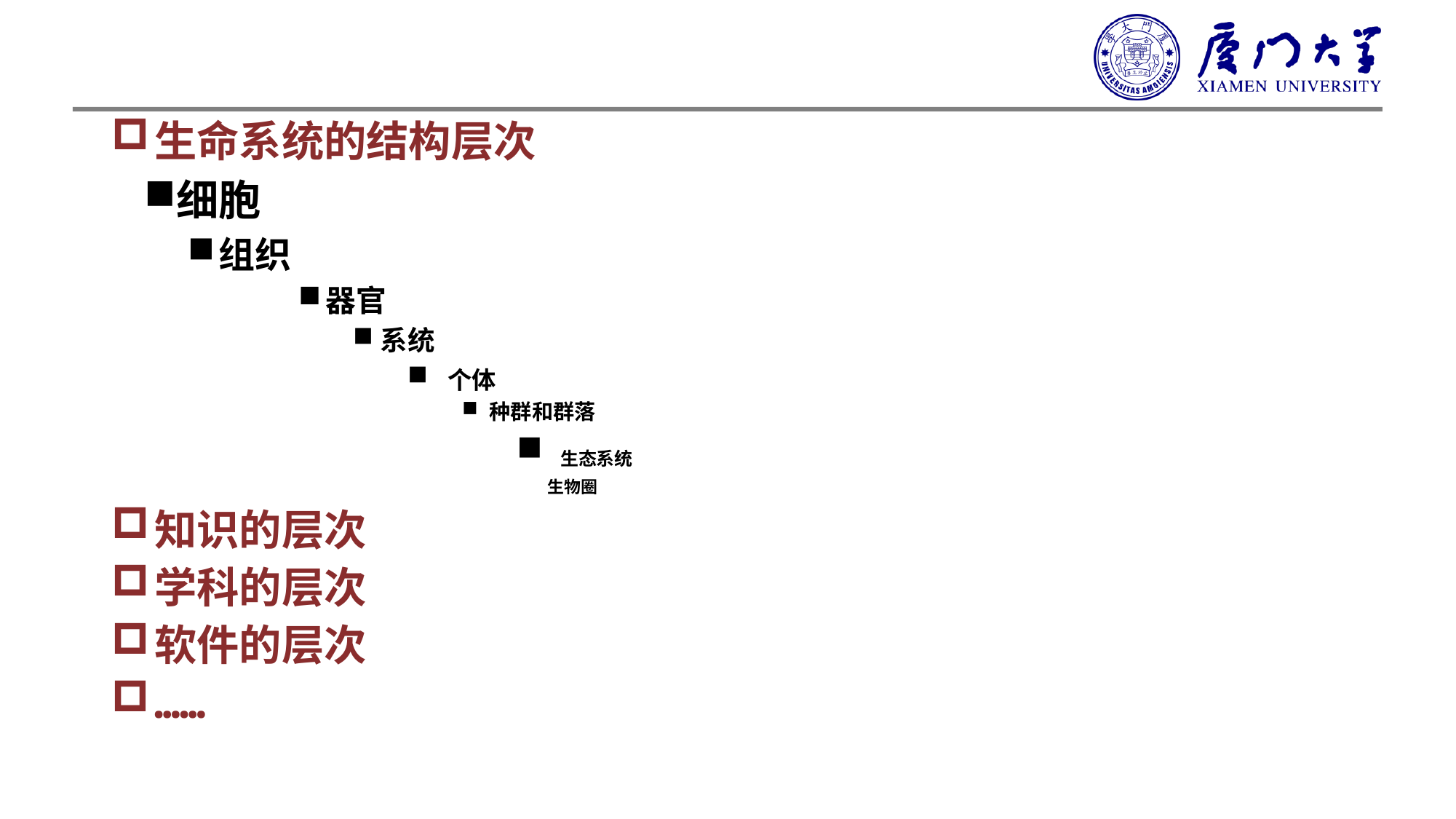

生命系统的结构层次
细胞
组织
器官
系统
 个体
种群和群落
 生态系统
       生物圈
知识的层次
学科的层次
软件的层次
……